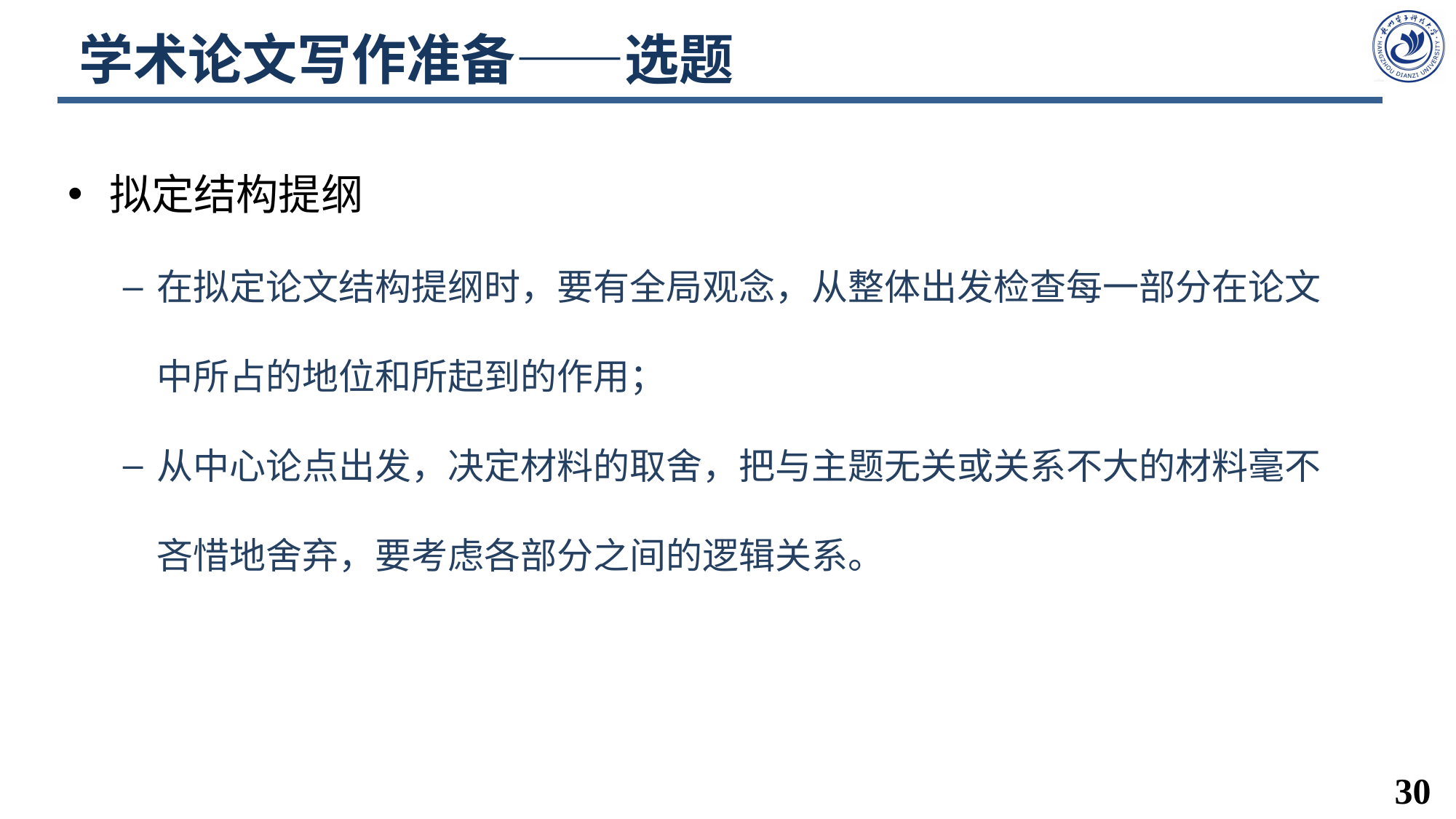

# 学术论文写作准备——选题
拟定结构提纲
在拟定论文结构提纲时，要有全局观念，从整体出发检查每一部分在论文中所占的地位和所起到的作用；
从中心论点出发，决定材料的取舍，把与主题无关或关系不大的材料毫不吝惜地舍弃，要考虑各部分之间的逻辑关系。
30